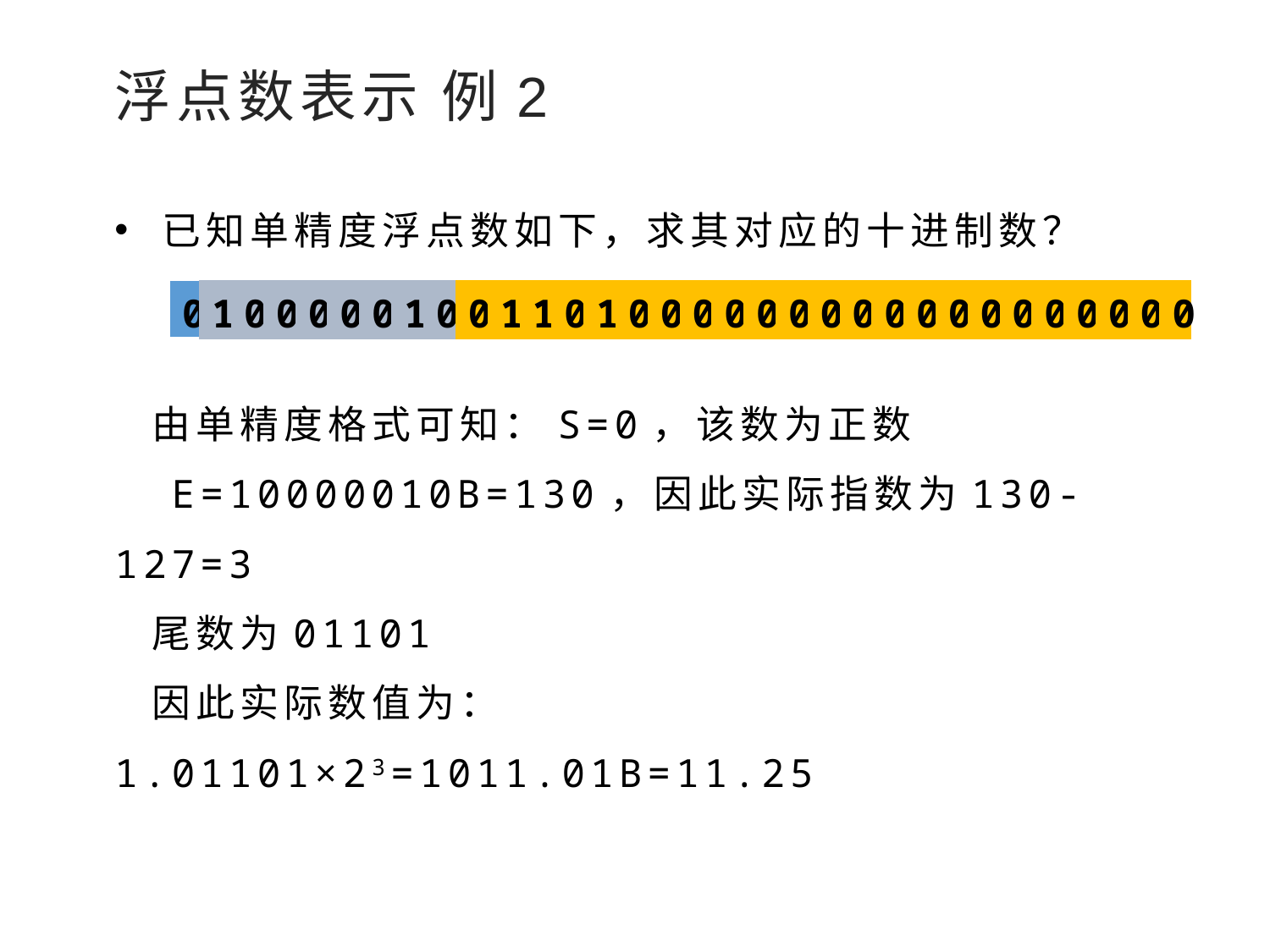

浮点数表示 例2
已知单精度浮点数如下，求其对应的十进制数？
| 0 |
| --- |
| 1 | 0 | 0 | 0 | 0 | 0 | 1 | 0 |
| --- | --- | --- | --- | --- | --- | --- | --- |
| 0 | 1 | 1 | 0 | 1 | 0 | 0 | 0 | 0 | 0 | 0 | 0 | 0 | 0 | 0 | 0 | 0 | 0 | 0 | 0 | 0 | 0 | 0 |
| --- | --- | --- | --- | --- | --- | --- | --- | --- | --- | --- | --- | --- | --- | --- | --- | --- | --- | --- | --- | --- | --- | --- |
  由单精度格式可知：S=0，该数为正数
  E=10000010B=130，因此实际指数为130-127=3
  尾数为01101
  因此实际数值为：1.01101×23=1011.01B=11.25